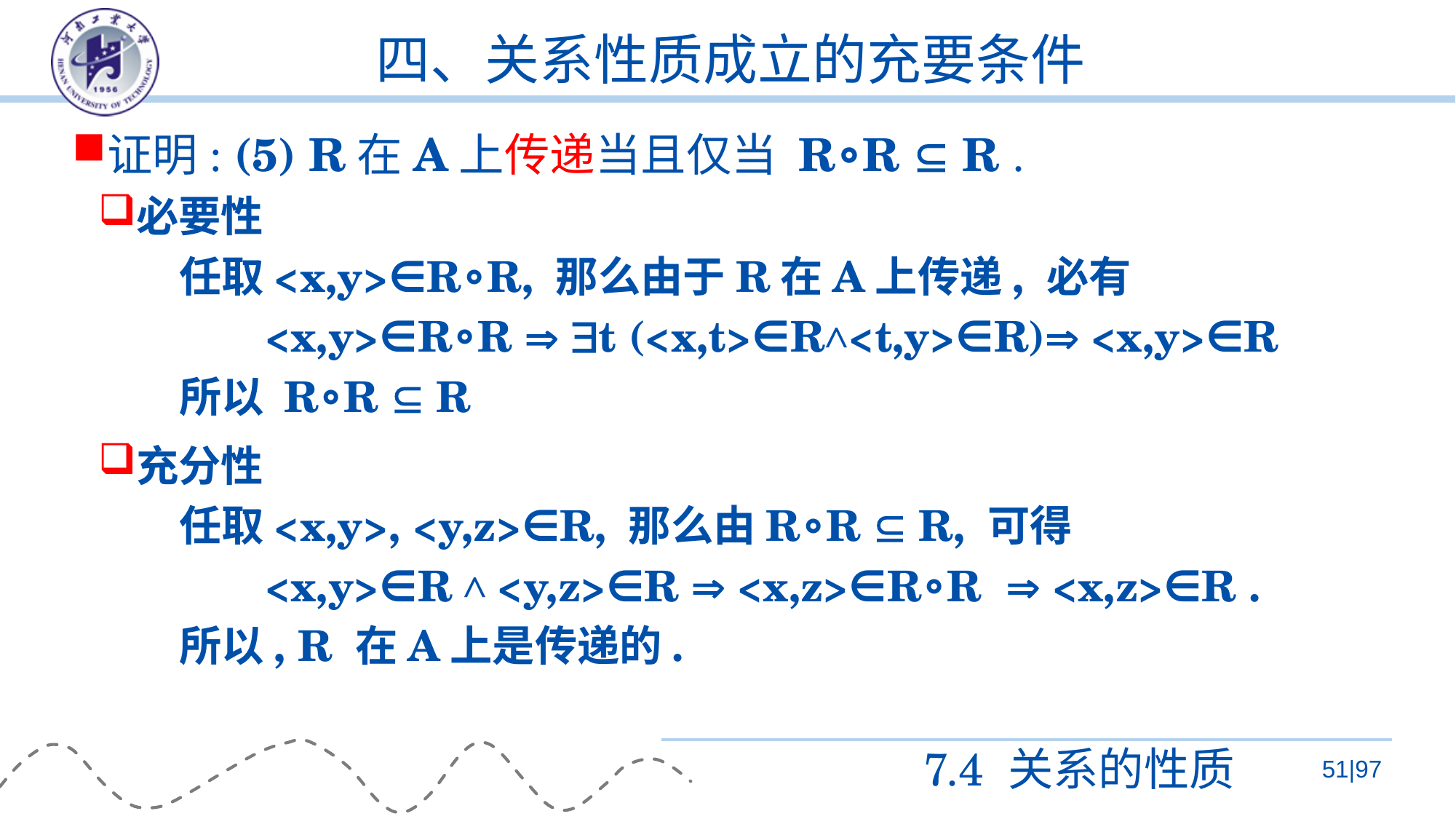

# 四、关系性质成立的充要条件
证明: (5) R在A上传递当且仅当 R◦R ⊆ R .
必要性
任取<x,y>∈R◦R, 那么由于R在A上传递, 必有
<x,y>∈R◦R ⇒ ∃t (<x,t>∈R˄<t,y>∈R)⇒ <x,y>∈R
所以 R◦R ⊆ R
充分性
任取<x,y>, <y,z>∈R, 那么由R◦R ⊆ R, 可得
<x,y>∈R ˄ <y,z>∈R ⇒ <x,z>∈R◦R  ⇒ <x,z>∈R .
所以, R 在A上是传递的.
7.4 关系的性质
51|97